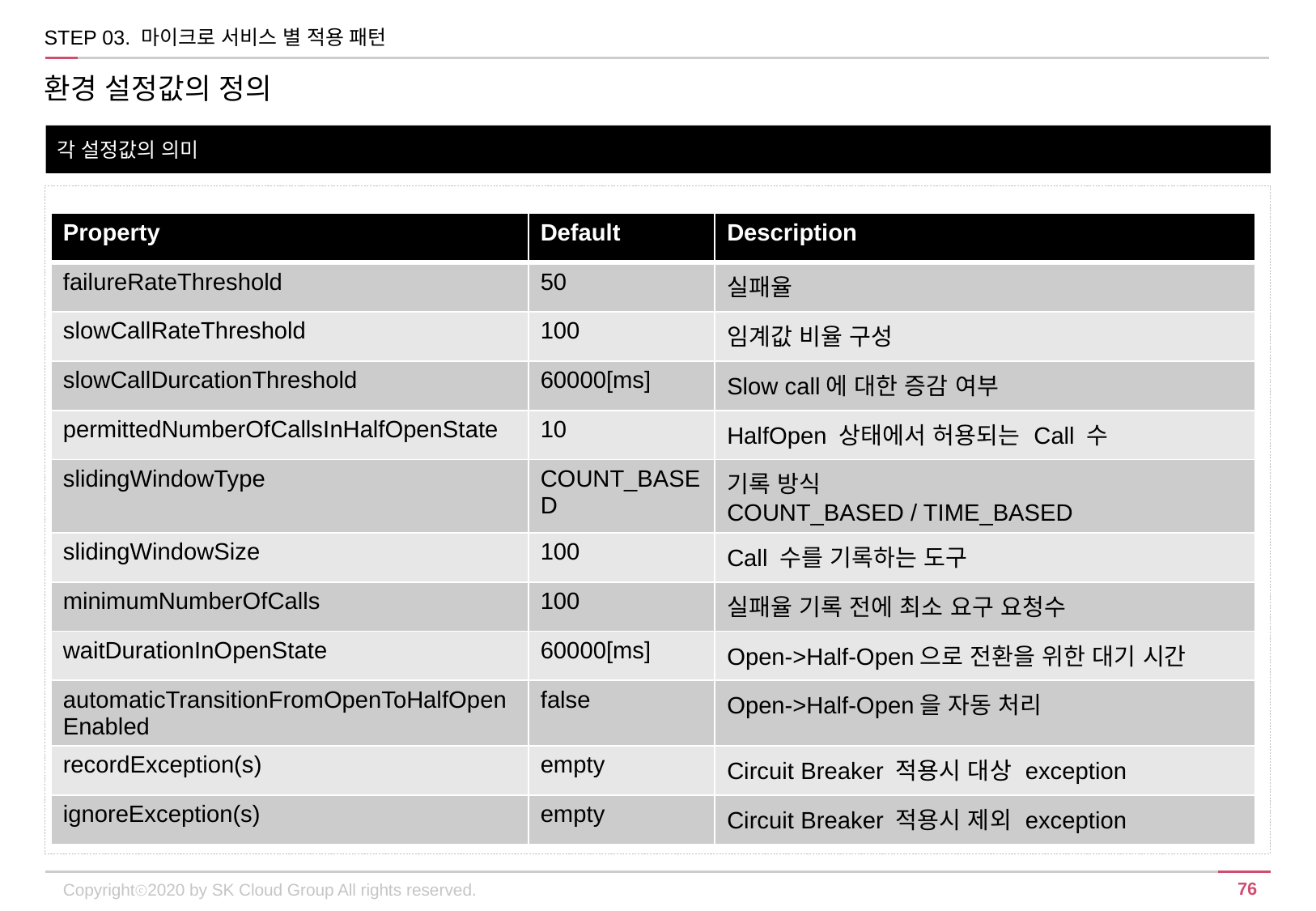

STEP 03. 마이크로 서비스 별 적용 패턴
환경 설정값의 정의
각 설정값의 의미
| Property | Default | Description |
| --- | --- | --- |
| failureRateThreshold | 50 | 실패율 |
| slowCallRateThreshold | 100 | 임계값 비율 구성 |
| slowCallDurcationThreshold | 60000[ms] | Slow call에 대한 증감 여부 |
| permittedNumberOfCallsInHalfOpenState | 10 | HalfOpen 상태에서 허용되는 Call 수 |
| slidingWindowType | COUNT\_BASED | 기록 방식 COUNT\_BASED / TIME\_BASED |
| slidingWindowSize | 100 | Call 수를 기록하는 도구 |
| minimumNumberOfCalls | 100 | 실패율 기록 전에 최소 요구 요청수 |
| waitDurationInOpenState | 60000[ms] | Open->Half-Open으로 전환을 위한 대기 시간 |
| automaticTransitionFromOpenToHalfOpenEnabled | false | Open->Half-Open을 자동 처리 |
| recordException(s) | empty | Circuit Breaker 적용시 대상 exception |
| ignoreException(s) | empty | Circuit Breaker 적용시 제외 exception |
Copyrightⓒ2020 by SK Cloud Group All rights reserved.